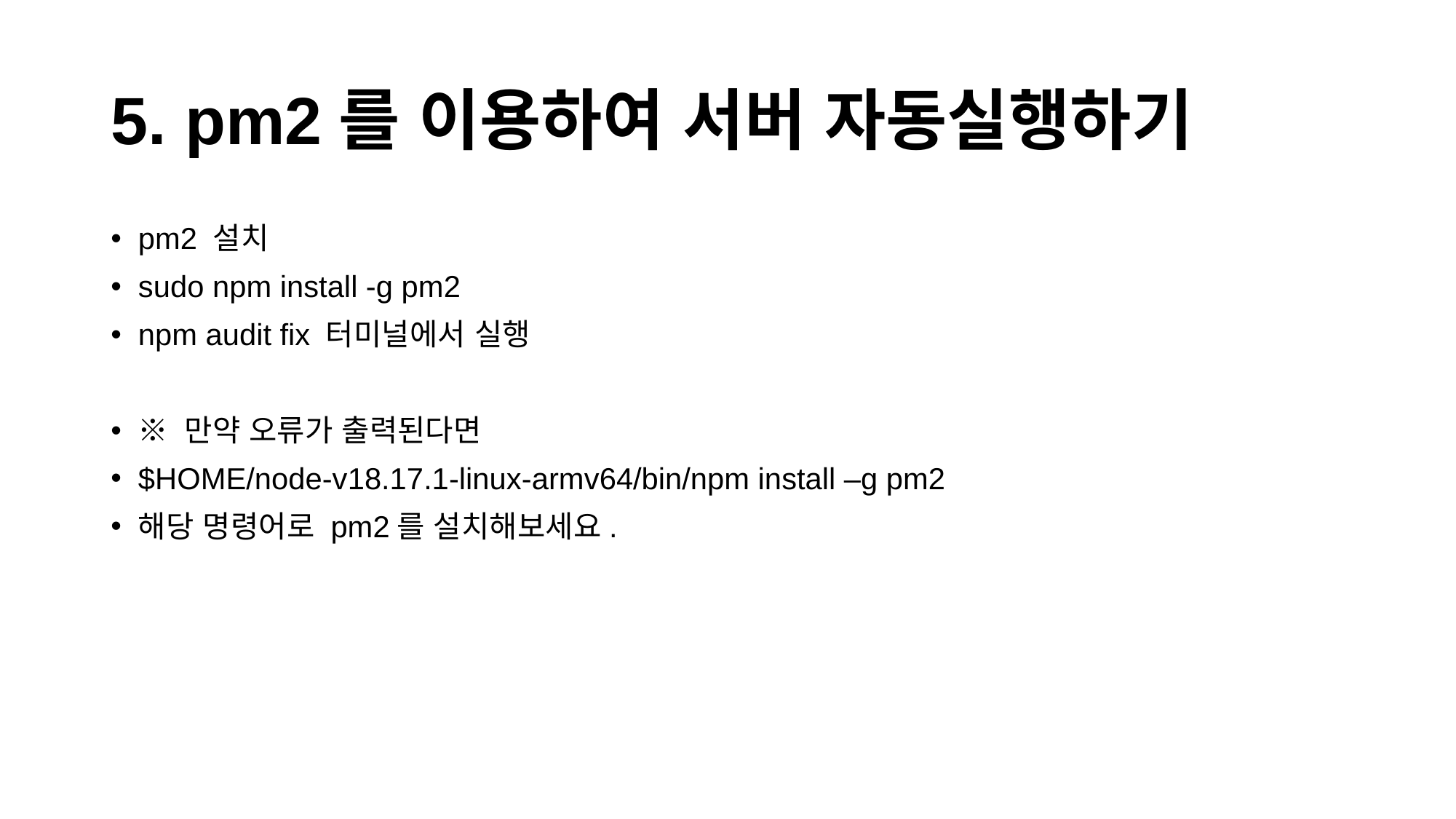

# 5. pm2를 이용하여 서버 자동실행하기
pm2 설치
sudo npm install -g pm2
npm audit fix 터미널에서 실행

※ 만약 오류가 출력된다면
$HOME/node-v18.17.1-linux-armv64/bin/npm install –g pm2
해당 명령어로 pm2를 설치해보세요.